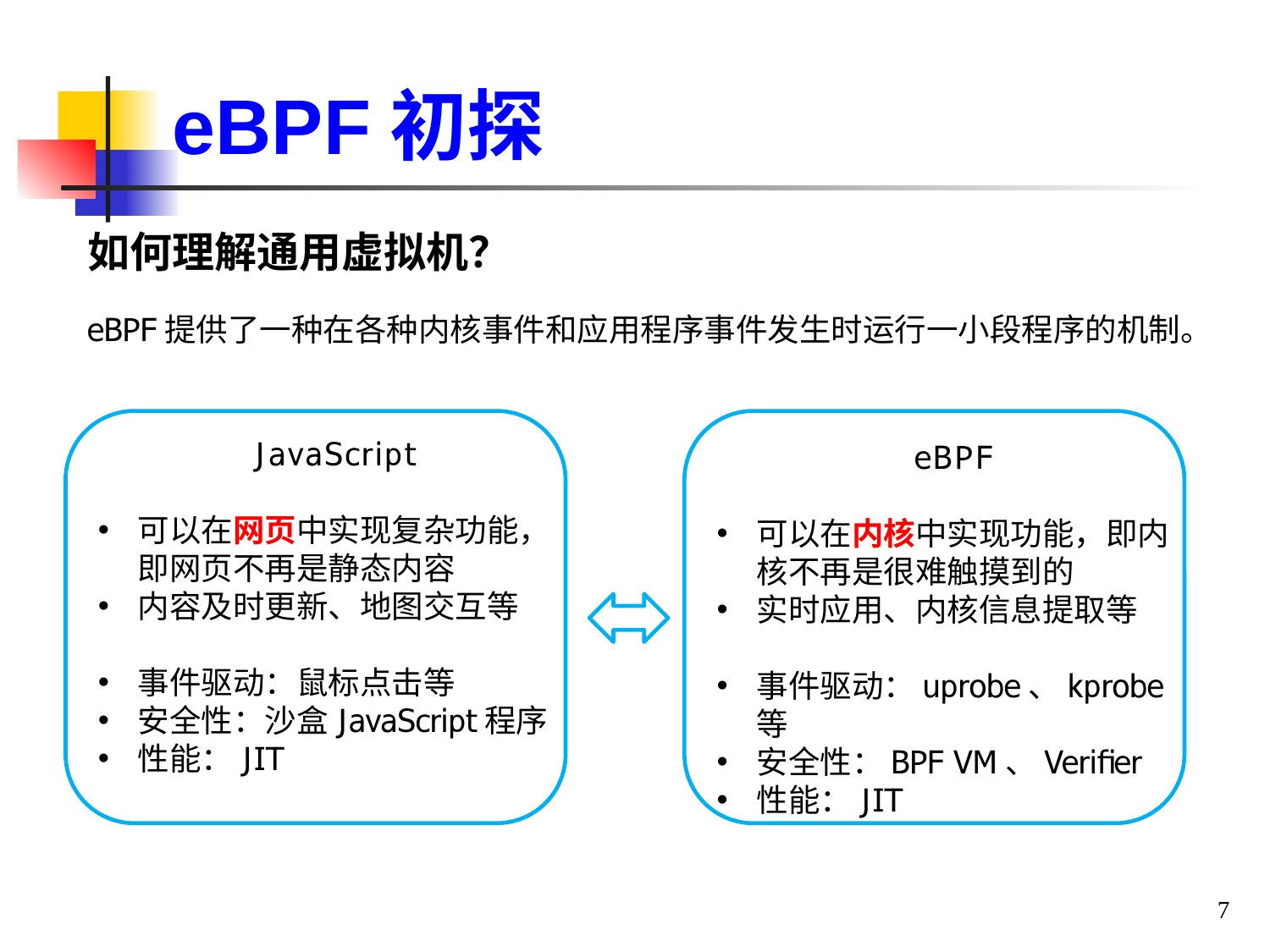

eBPF初探
如何理解通用虚拟机？
eBPF提供了一种在各种内核事件和应用程序事件发生时运行一小段程序的机制。

JavaScript

可以在网页中实现复杂功能，即网页不再是静态内容
内容及时更新、地图交互等

事件驱动：鼠标点击等
安全性：沙盒JavaScript程序
性能：JIT

eBPF

可以在内核中实现功能，即内核不再是很难触摸到的
实时应用、内核信息提取等

事件驱动：uprobe、kprobe等
安全性：BPF VM、Verifier
性能：JIT

7